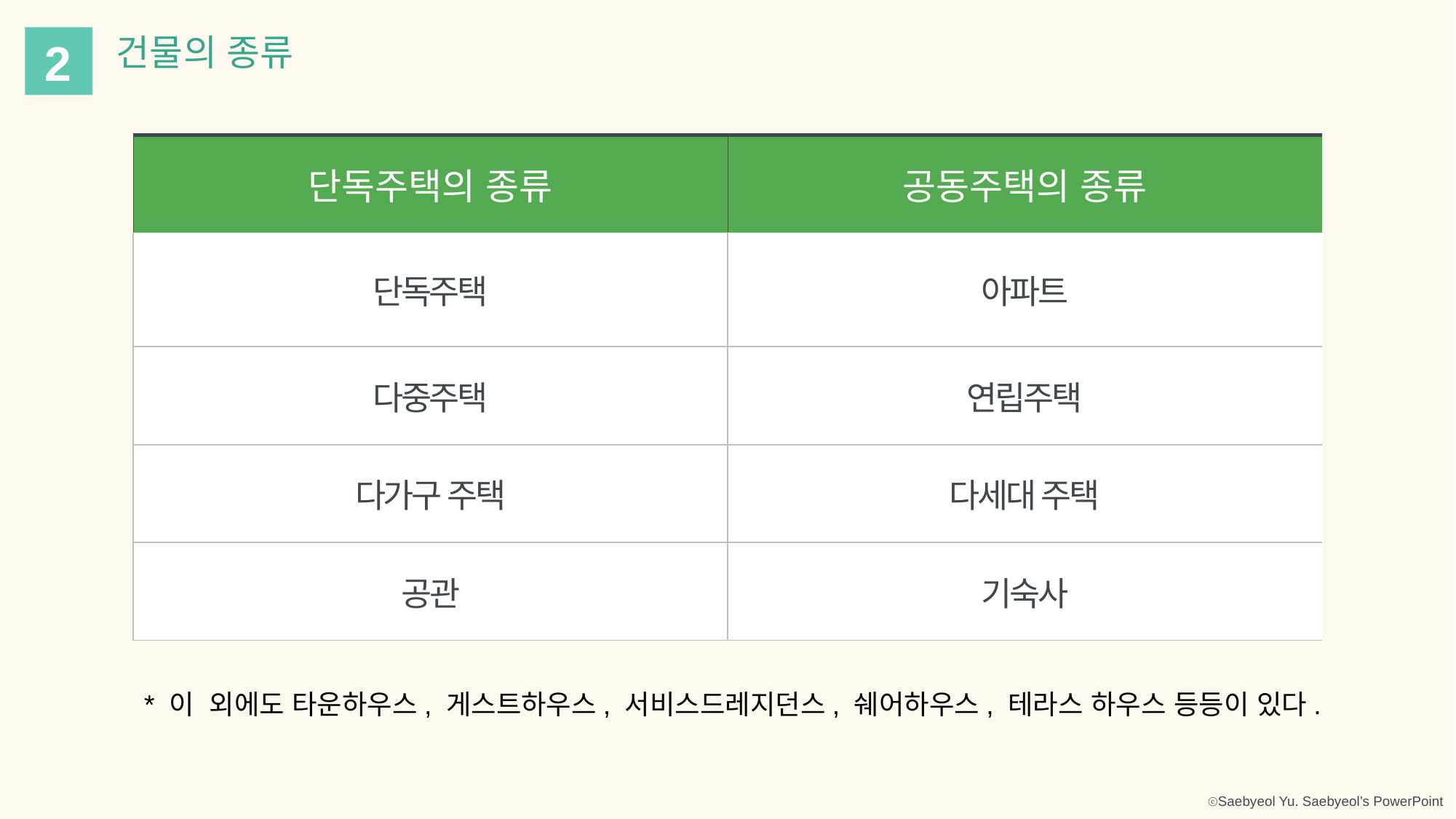

건물의 종류

2
| 단독주택의 종류 | 공동주택의 종류 |
| --- | --- |
| 단독주택 | 아파트 |
| 다중주택 | 연립주택 |
| 다가구 주택 | 다세대 주택 |
| 공관 | 기숙사 |
* 이  외에도 타운하우스, 게스트하우스, 서비스드레지던스, 쉐어하우스, 테라스 하우스 등등이 있다.